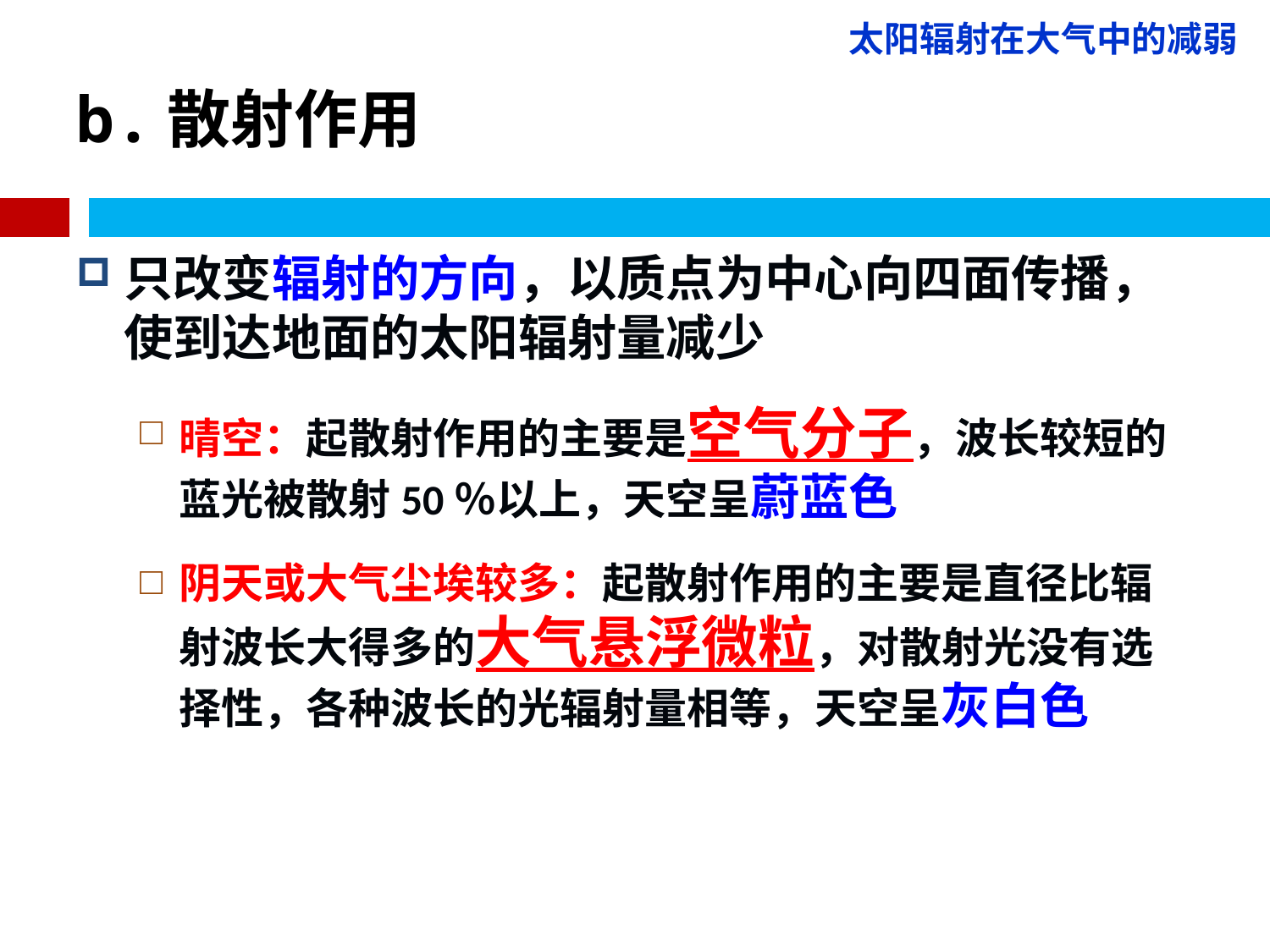

太阳辐射在大气中的减弱
# b.散射作用
只改变辐射的方向，以质点为中心向四面传播，使到达地面的太阳辐射量减少
晴空：起散射作用的主要是空气分子，波长较短的蓝光被散射50％以上，天空呈蔚蓝色
阴天或大气尘埃较多：起散射作用的主要是直径比辐射波长大得多的大气悬浮微粒，对散射光没有选择性，各种波长的光辐射量相等，天空呈灰白色